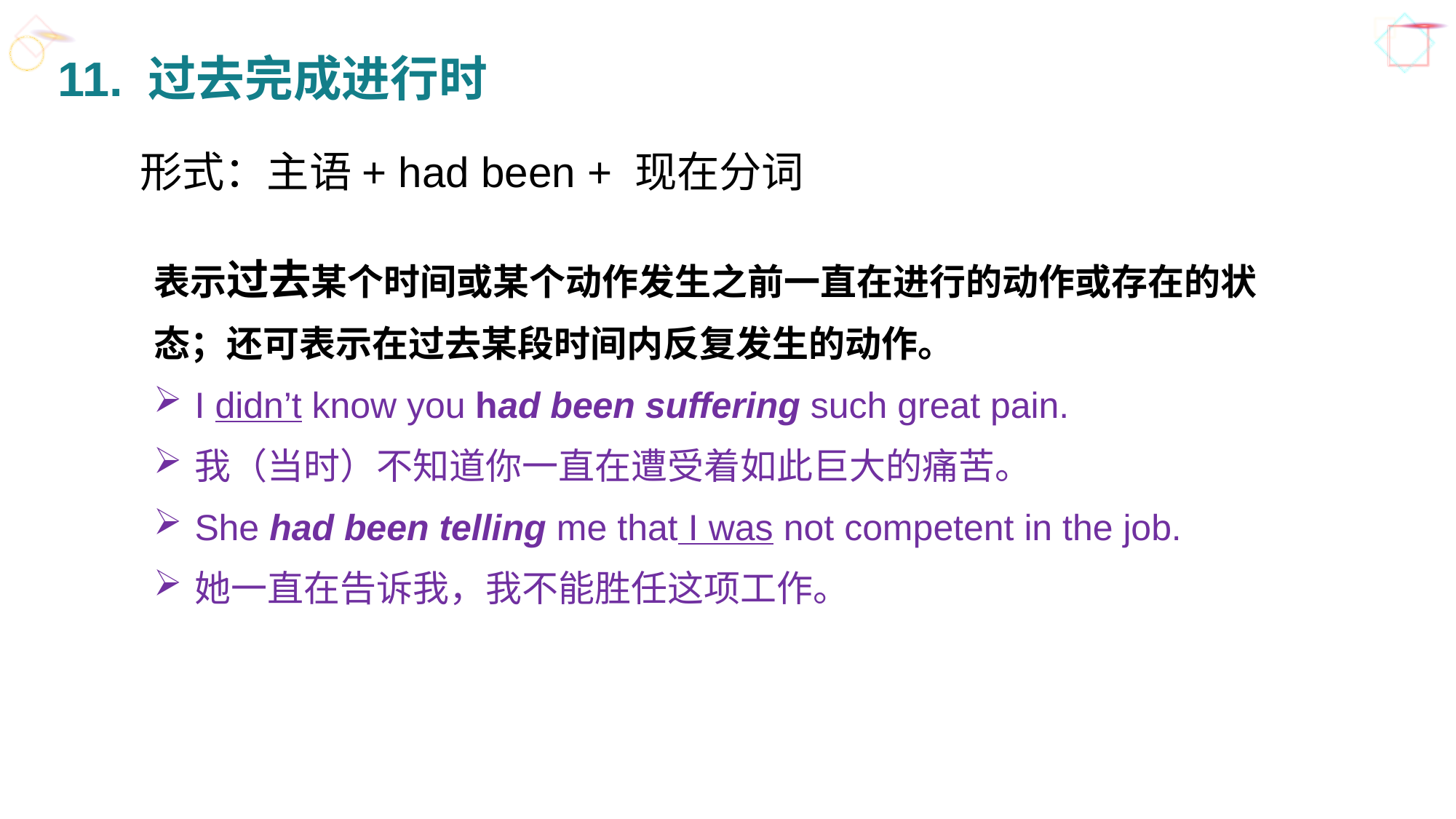

11. 过去完成进行时
形式：主语+ had been + 现在分词
表示过去某个时间或某个动作发生之前一直在进行的动作或存在的状态；还可表示在过去某段时间内反复发生的动作。
I didn’t know you had been suffering such great pain.
我（当时）不知道你一直在遭受着如此巨大的痛苦。
She had been telling me that I was not competent in the job.
她一直在告诉我，我不能胜任这项工作。